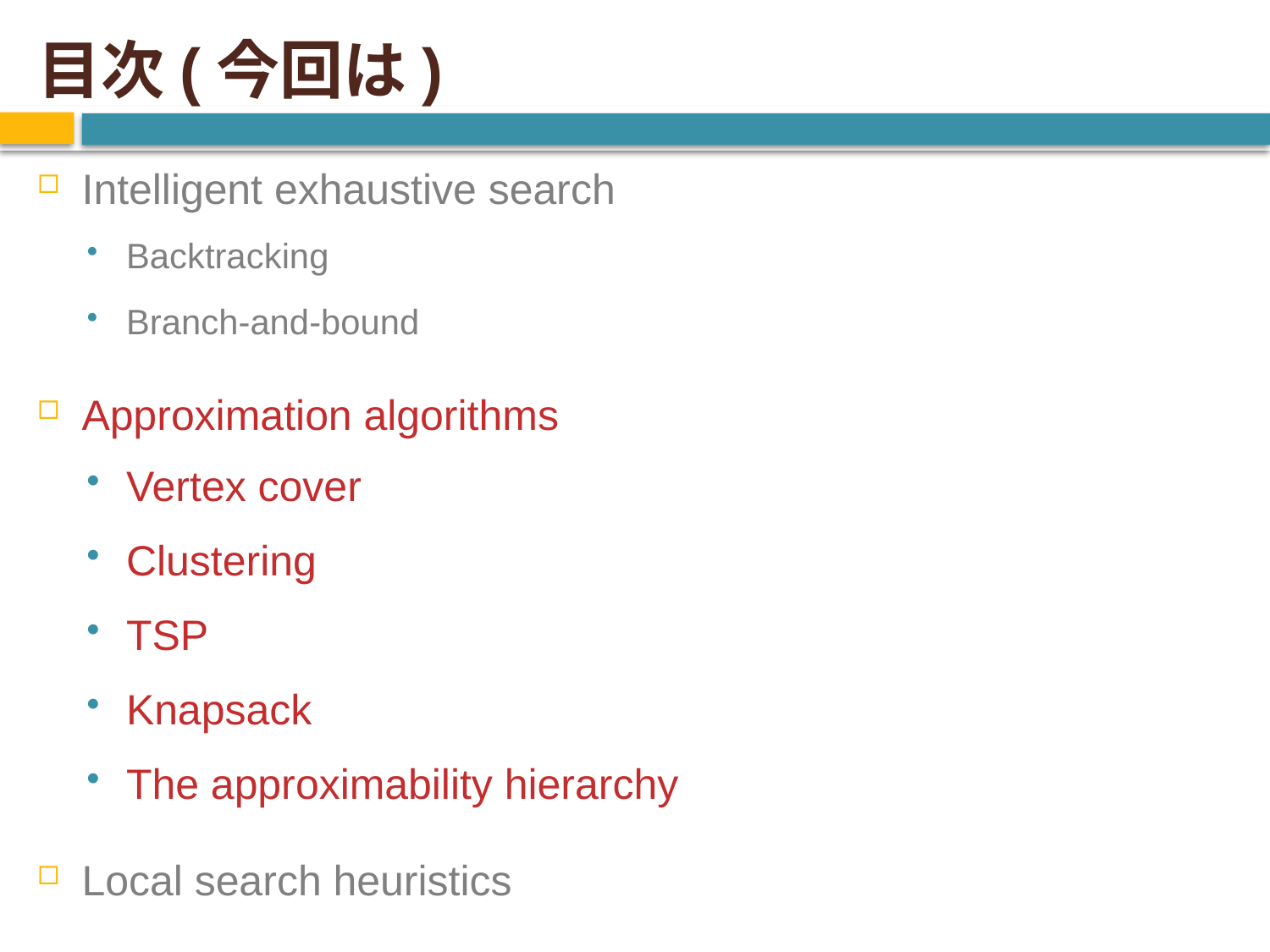

# 目次(今回は)
Intelligent exhaustive search
Backtracking
Branch-and-bound
Approximation algorithms
Vertex cover
Clustering
TSP
Knapsack
The approximability hierarchy
Local search heuristics